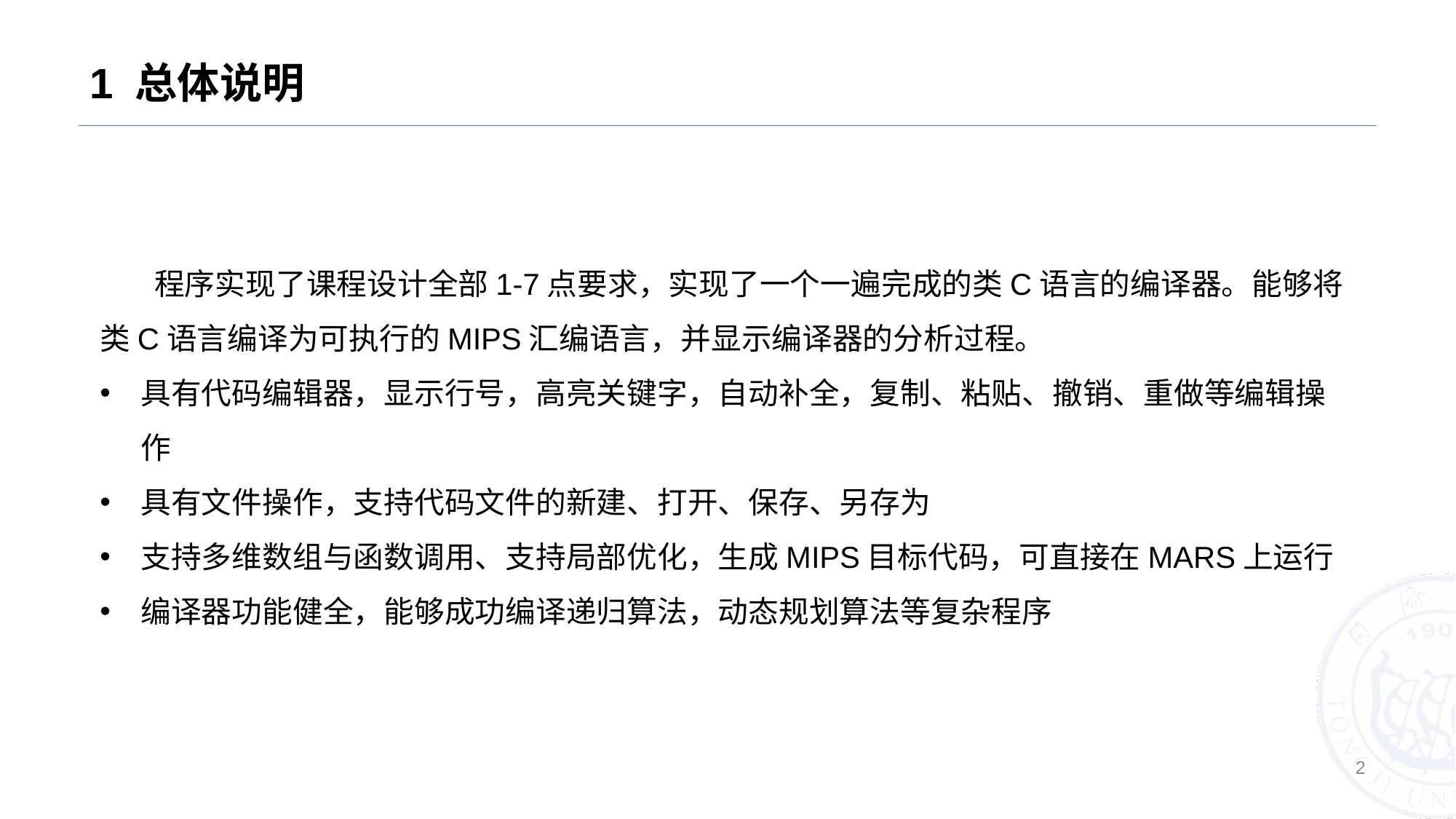

# 1 总体说明
程序实现了课程设计全部1-7点要求，实现了一个一遍完成的类C语言的编译器。能够将类C语言编译为可执行的MIPS汇编语言，并显示编译器的分析过程。
具有代码编辑器，显示行号，高亮关键字，自动补全，复制、粘贴、撤销、重做等编辑操作
具有文件操作，支持代码文件的新建、打开、保存、另存为
支持多维数组与函数调用、支持局部优化，生成MIPS目标代码，可直接在MARS上运行
编译器功能健全，能够成功编译递归算法，动态规划算法等复杂程序
2